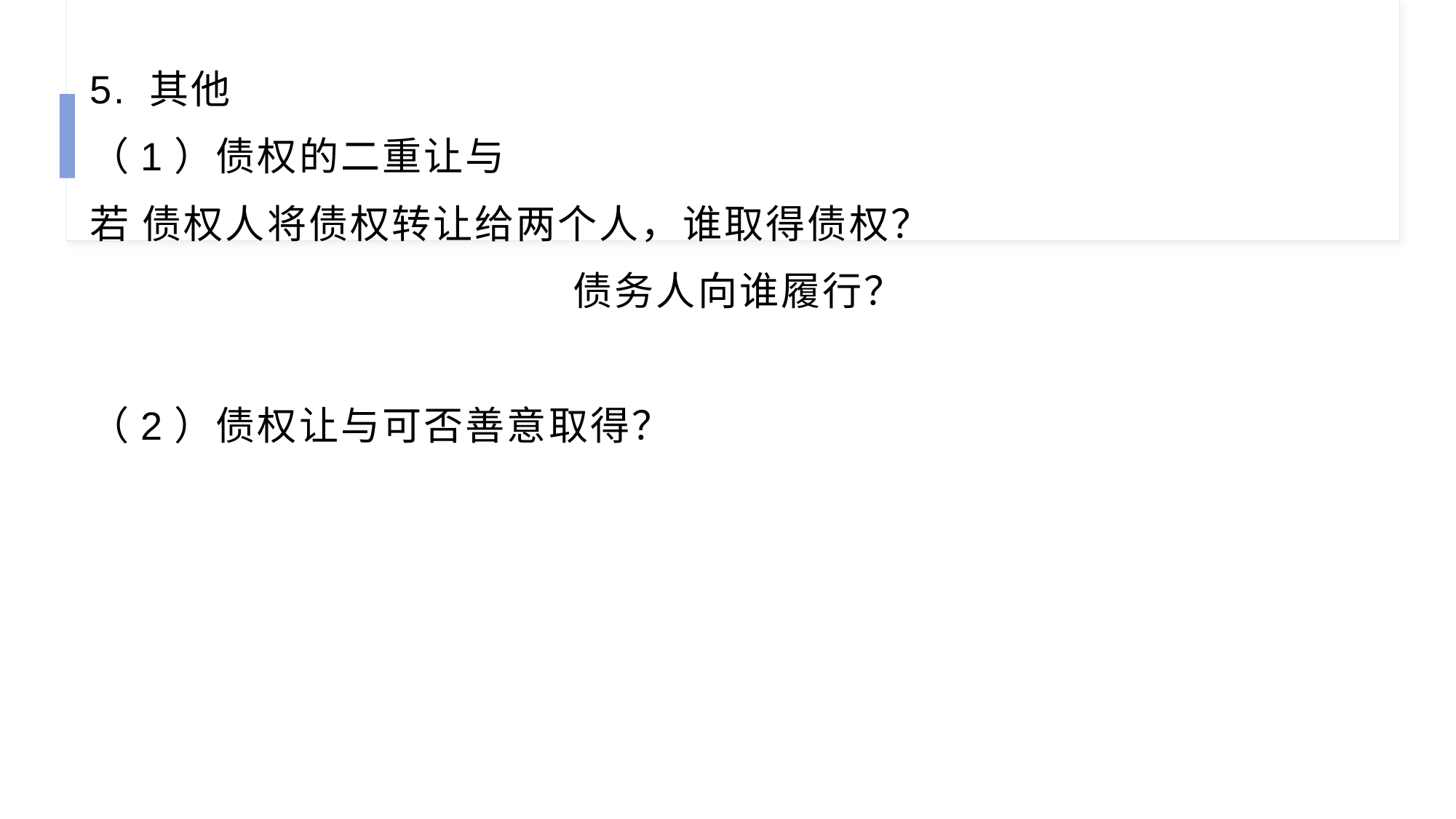

5. 其他
（1）债权的二重让与
若 债权人将债权转让给两个人，谁取得债权？
                                           债务人向谁履行？

（2）债权让与可否善意取得？